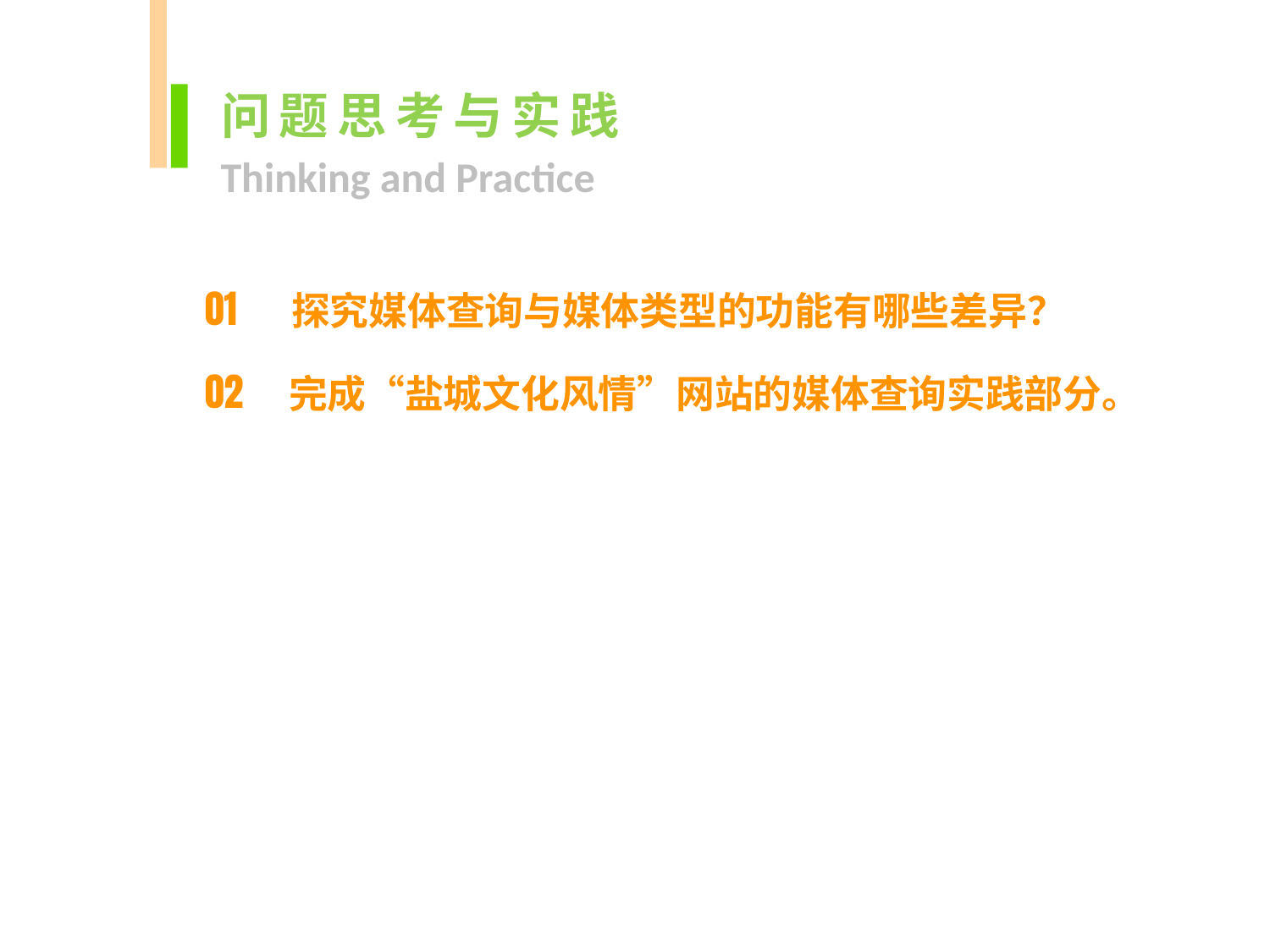

01     探究媒体查询与媒体类型的功能有哪些差异？
02    完成“盐城文化风情”网站的媒体查询实践部分。